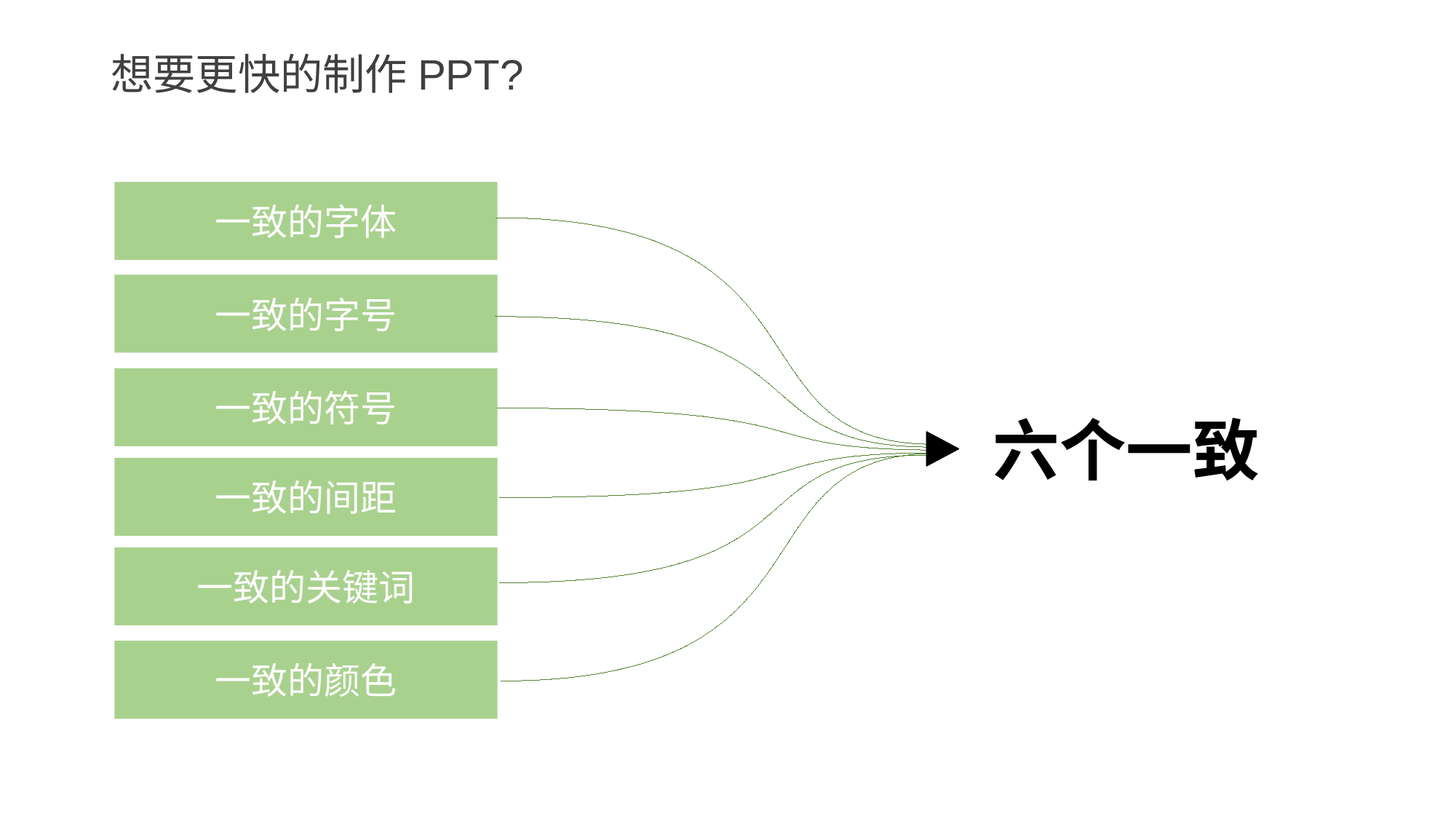

# 想要更快的制作PPT?
一致的字体
一致的字号
一致的符号
一致的间距
一致的关键词
一致的颜色

六个一致